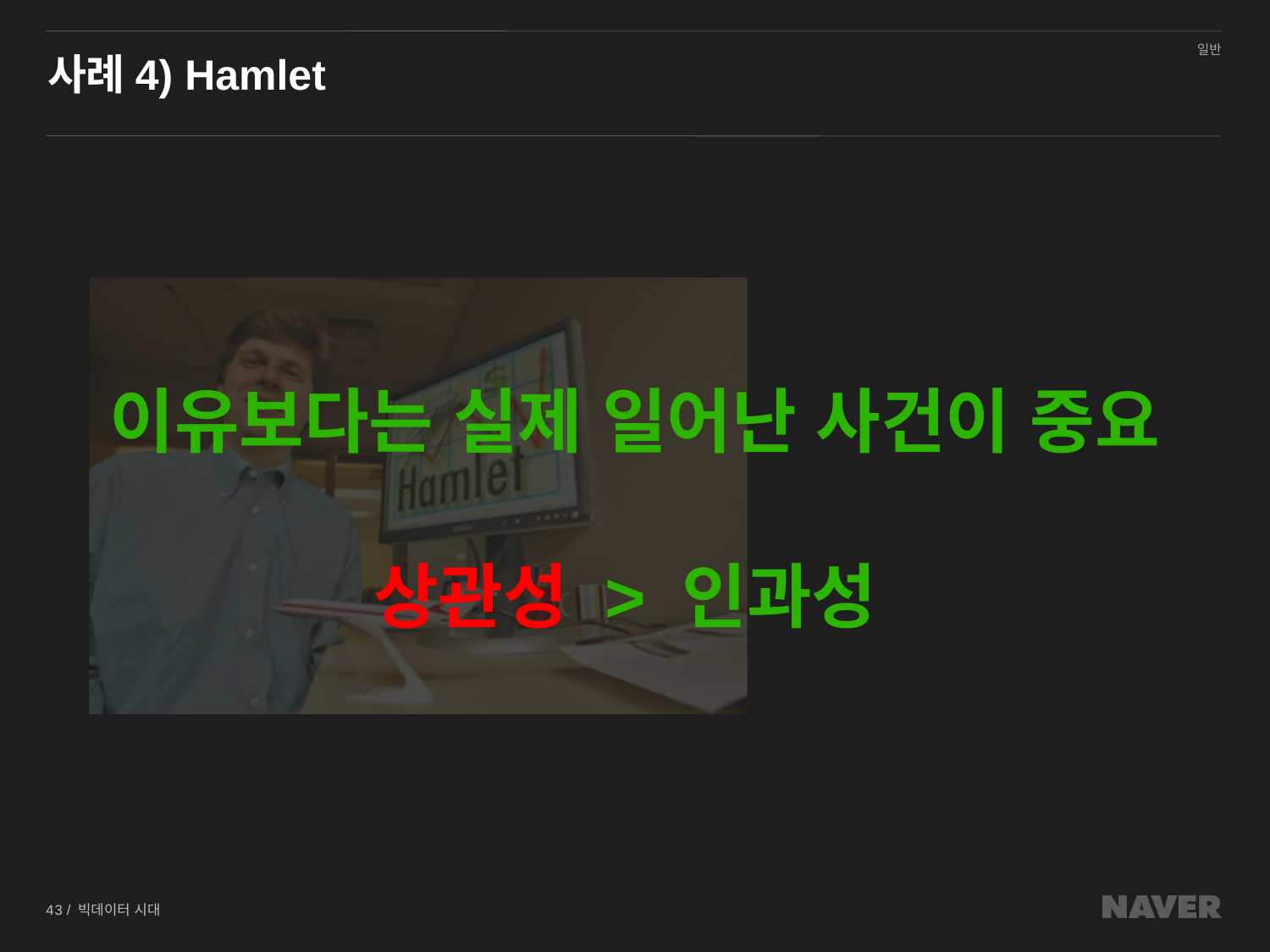

# 사례4) Hamlet

이유보다는 실제 일어난 사건이 중요
상관성 > 인과성